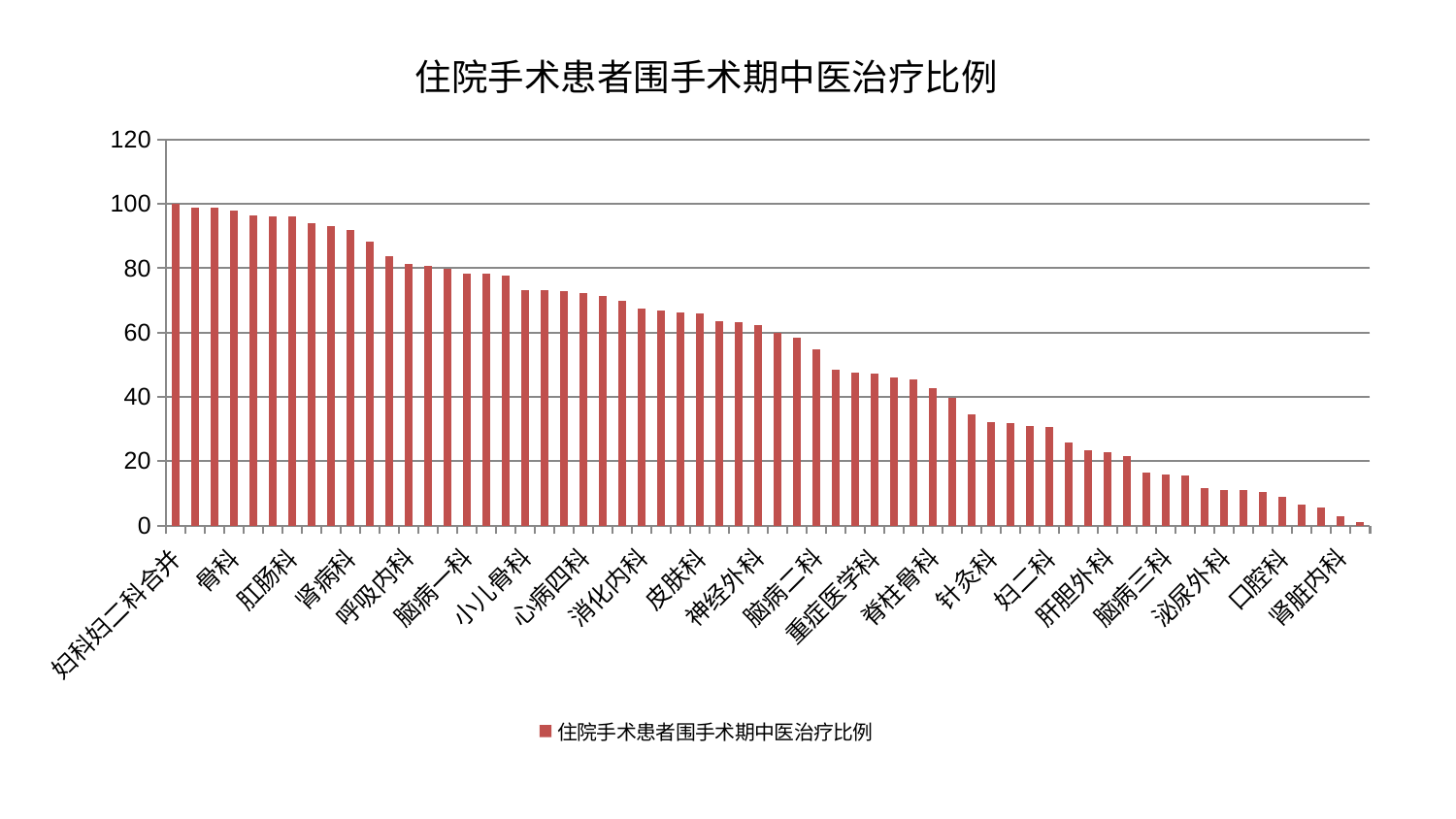

### Chart: 住院手术患者围手术期中医治疗比例

| Category | 住院手术患者围手术期中医治疗比例 |
|---|---|
| 妇科妇二科合并 | 100.0 |
| 中医经典科 | 98.97742535553155 |
| 乳腺甲状腺外科 | 98.70297991612154 |
| 骨科 | 97.89800159681941 |
| 眼科 | 96.2996630893374 |
| 内分泌科 | 96.11800465333121 |
| 肛肠科 | 96.04874952980441 |
| 东区重症医学科 | 94.1209306491605 |
| 美容皮肤科 | 92.9830784878743 |
| 肾病科 | 91.81627813227388 |
| 妇科 | 88.20573498258561 |
| 心血管内科 | 83.71308993020268 |
| 呼吸内科 | 81.37843784419843 |
| 脾胃科消化科合并 | 80.74497561422189 |
| 微创骨科 | 79.92325719979165 |
| 脑病一科 | 78.22698176455646 |
| 脾胃病科 | 78.1996103375168 |
| 心病二科 | 77.84360823300428 |
| 小儿骨科 | 73.20375204345213 |
| 肿瘤内科 | 73.11900279402478 |
| 推拿科 | 72.7893514923427 |
| 心病四科 | 72.36394640457793 |
| 运动损伤骨科 | 71.32513479868204 |
| 综合内科 | 69.9746090790226 |
| 消化内科 | 67.54721197778863 |
| 关节骨科 | 66.92910686482467 |
| 中医外治中心 | 66.1996287355052 |
| 皮肤科 | 65.86613440404284 |
| 心病一科 | 63.59152406943935 |
| 胸外科 | 63.37058095438462 |
| 神经外科 | 62.372184651854205 |
| 普通外科 | 60.02284727655636 |
| 耳鼻喉科 | 58.46837582545002 |
| 脑病二科 | 54.915312700950274 |
| 肝病科 | 48.42401186430544 |
| 显微骨科 | 47.4599733251755 |
| 重症医学科 | 47.19641179042711 |
| 西区重症医学科 | 46.075688567660485 |
| 男科 | 45.516636512629724 |
| 脊柱骨科 | 42.79092159244722 |
| 儿科 | 39.79367611822132 |
| 产科 | 34.423278382476674 |
| 针灸科 | 32.05980207615296 |
| 治未病中心 | 31.949379751892963 |
| 身心医学科 | 30.798495171774647 |
| 妇二科 | 30.62211210146528 |
| 康复科 | 25.776123054395757 |
| 风湿病科 | 23.2379375398412 |
| 肝胆外科 | 22.849999668497507 |
| 周围血管科 | 21.47622511870489 |
| 小儿推拿科 | 16.5425500340421 |
| 脑病三科 | 15.780060098255602 |
| 老年医学科 | 15.501921415094671 |
| 神经内科 | 11.60192076683718 |
| 泌尿外科 | 11.173127789562113 |
| 血液科 | 11.125154089637979 |
| 东区肾病科 | 10.478693962912816 |
| 口腔科 | 8.995171021645314 |
| 心病三科 | 6.640695157882154 |
| 创伤骨科 | 5.51247497757952 |
| 肾脏内科 | 3.0040815744728495 |
| 医院 | 0.9874656466507481 |
268